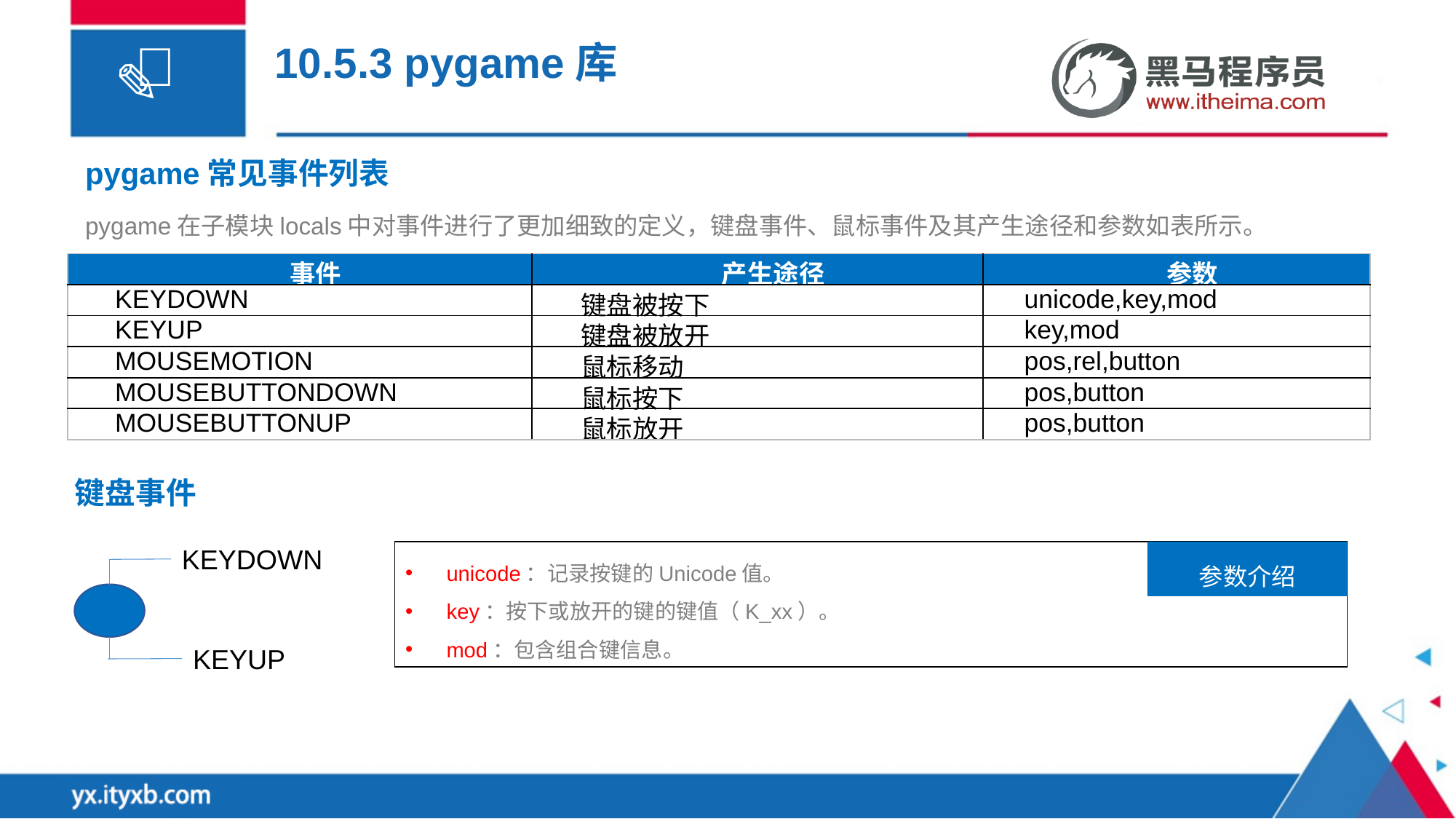

# 10.5.3 pygame库
pygame常见事件列表
pygame在子模块locals中对事件进行了更加细致的定义，键盘事件、鼠标事件及其产生途径和参数如表所示。
| 事件 | 产生途径 | 参数 |
| --- | --- | --- |
| KEYDOWN | 键盘被按下 | unicode,key,mod |
| KEYUP | 键盘被放开 | key,mod |
| MOUSEMOTION | 鼠标移动 | pos,rel,button |
| MOUSEBUTTONDOWN | 鼠标按下 | pos,button |
| MOUSEBUTTONUP | 鼠标放开 | pos,button |
键盘事件
KEYDOWN
unicode：记录按键的Unicode值。
key：按下或放开的键的键值（K_xx）。
mod：包含组合键信息。
参数介绍

KEYUP